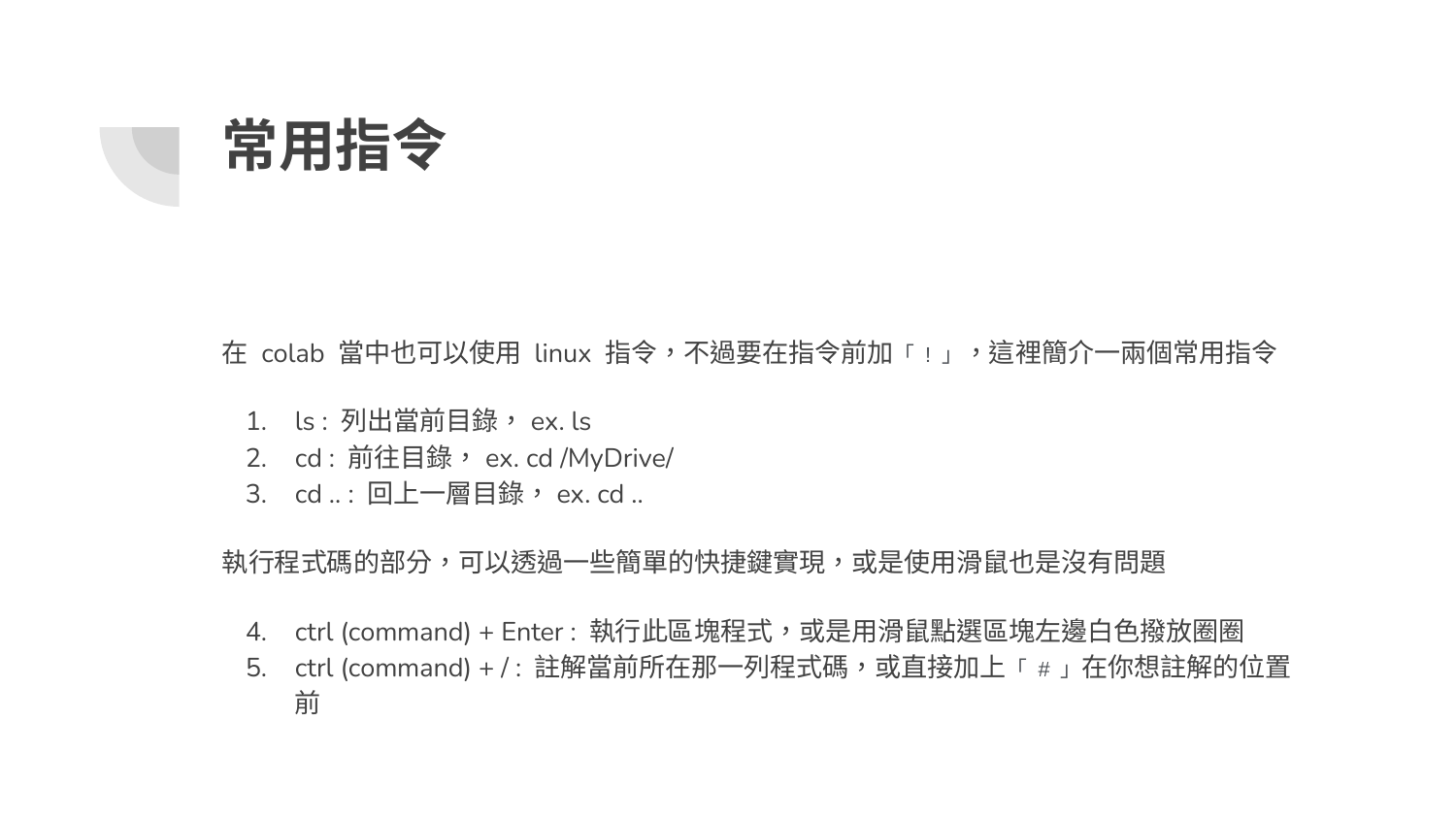

# 常用指令
在 colab 當中也可以使用 linux 指令，不過要在指令前加「 ! 」，這裡簡介一兩個常用指令
ls : 列出當前目錄，ex. ls
cd : 前往目錄，ex. cd /MyDrive/
cd .. : 回上一層目錄，ex. cd ..
執行程式碼的部分，可以透過一些簡單的快捷鍵實現，或是使用滑鼠也是沒有問題
ctrl (command) + Enter : 執行此區塊程式，或是用滑鼠點選區塊左邊白色撥放圈圈
ctrl (command) + / : 註解當前所在那一列程式碼，或直接加上「 # 」在你想註解的位置前